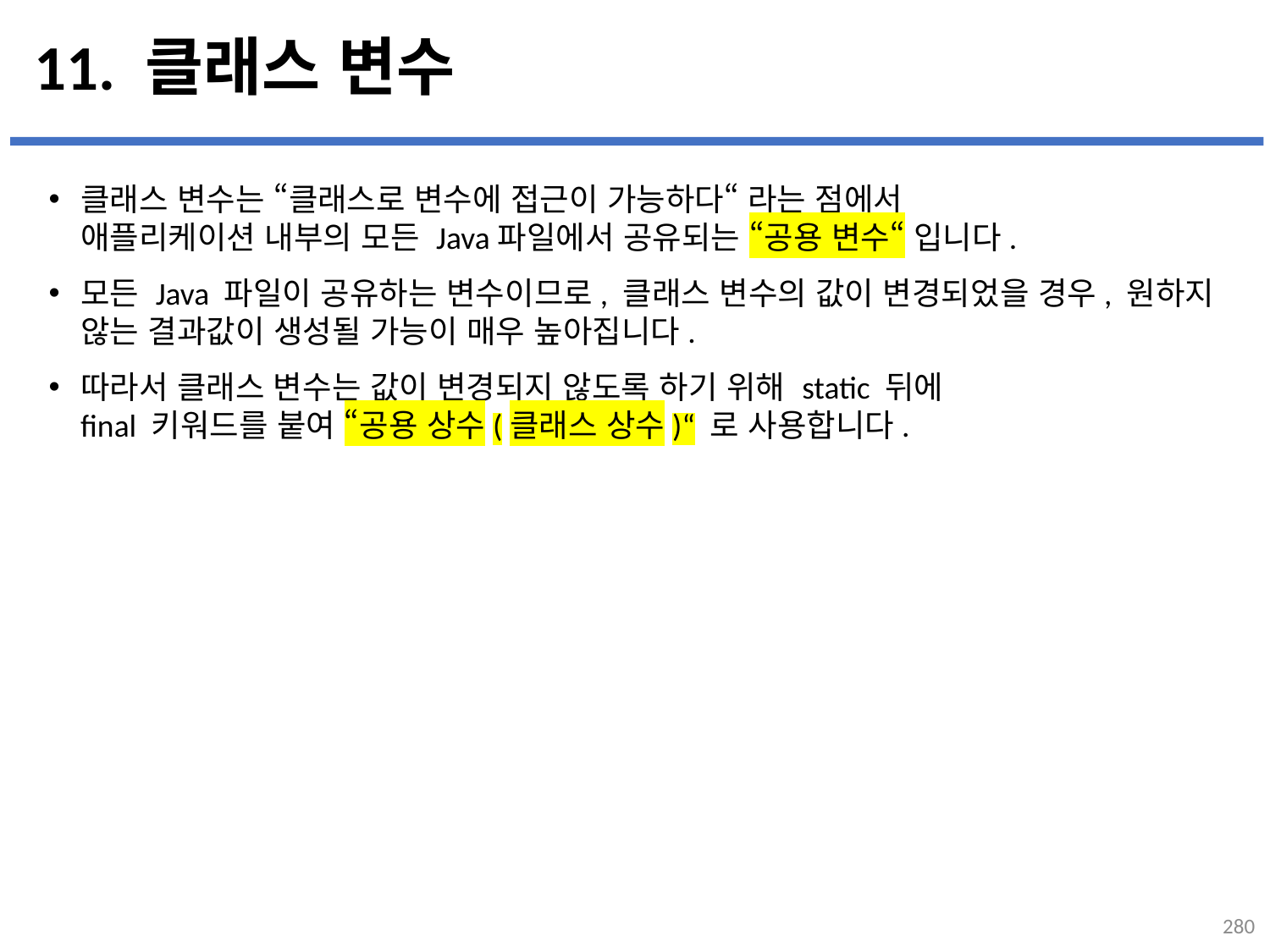

# 11. 클래스 변수
클래스 변수는 “클래스로 변수에 접근이 가능하다“ 라는 점에서
애플리케이션 내부의 모든 Java파일에서 공유되는 “공용 변수“ 입니다.
모든 Java 파일이 공유하는 변수이므로, 클래스 변수의 값이 변경되었을 경우, 원하지 않는 결과값이 생성될 가능이 매우 높아집니다.
따라서 클래스 변수는 값이 변경되지 않도록 하기 위해 static 뒤에
final 키워드를 붙여 “공용 상수(클래스 상수)“ 로 사용합니다.
...

설명
280